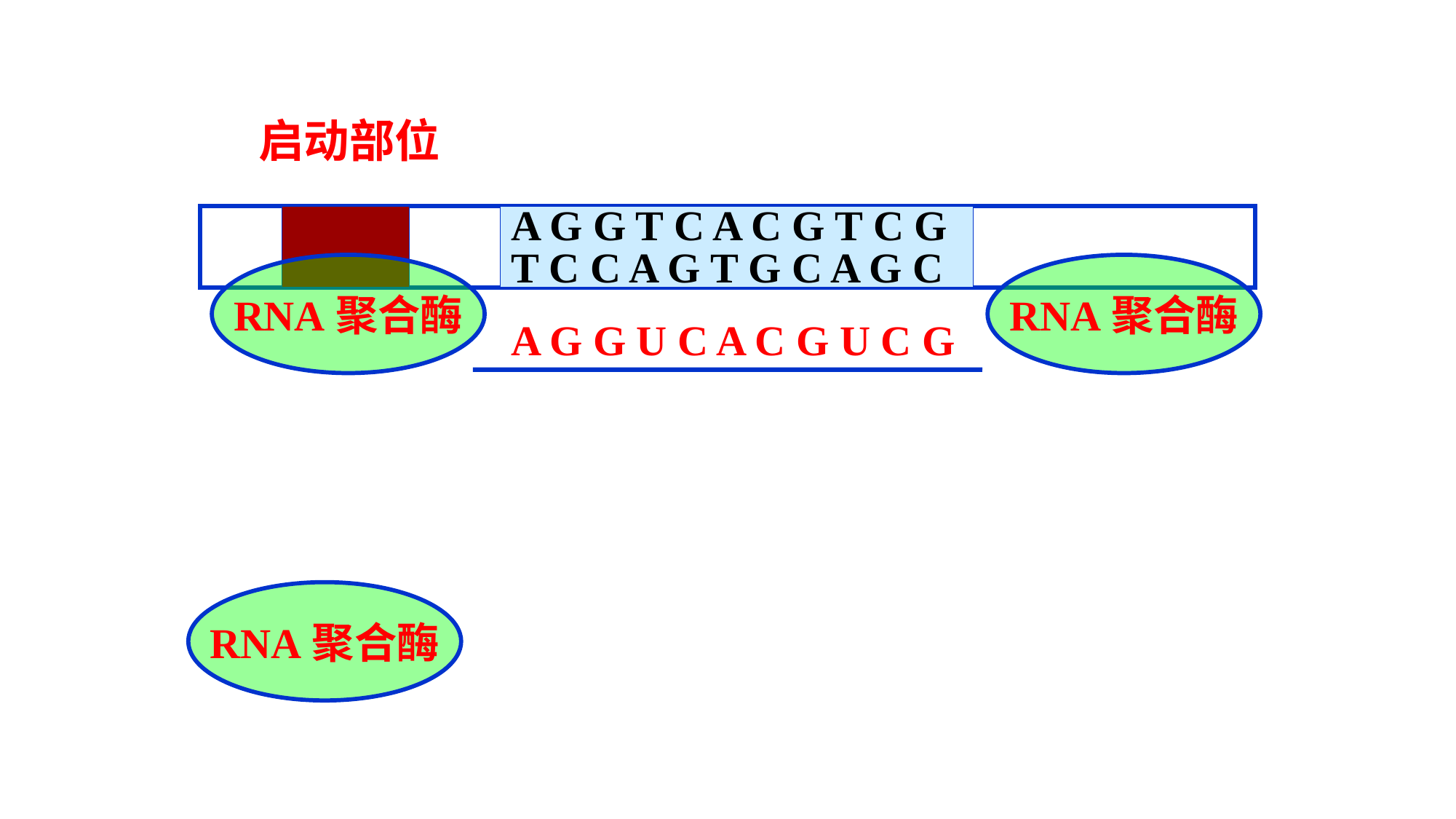

启动部位
A G G T C A C G T C G

T C C A G T G C A G C
RNA聚合酶
RNA聚合酶
A G G U C A C G U C G

RNA聚合酶